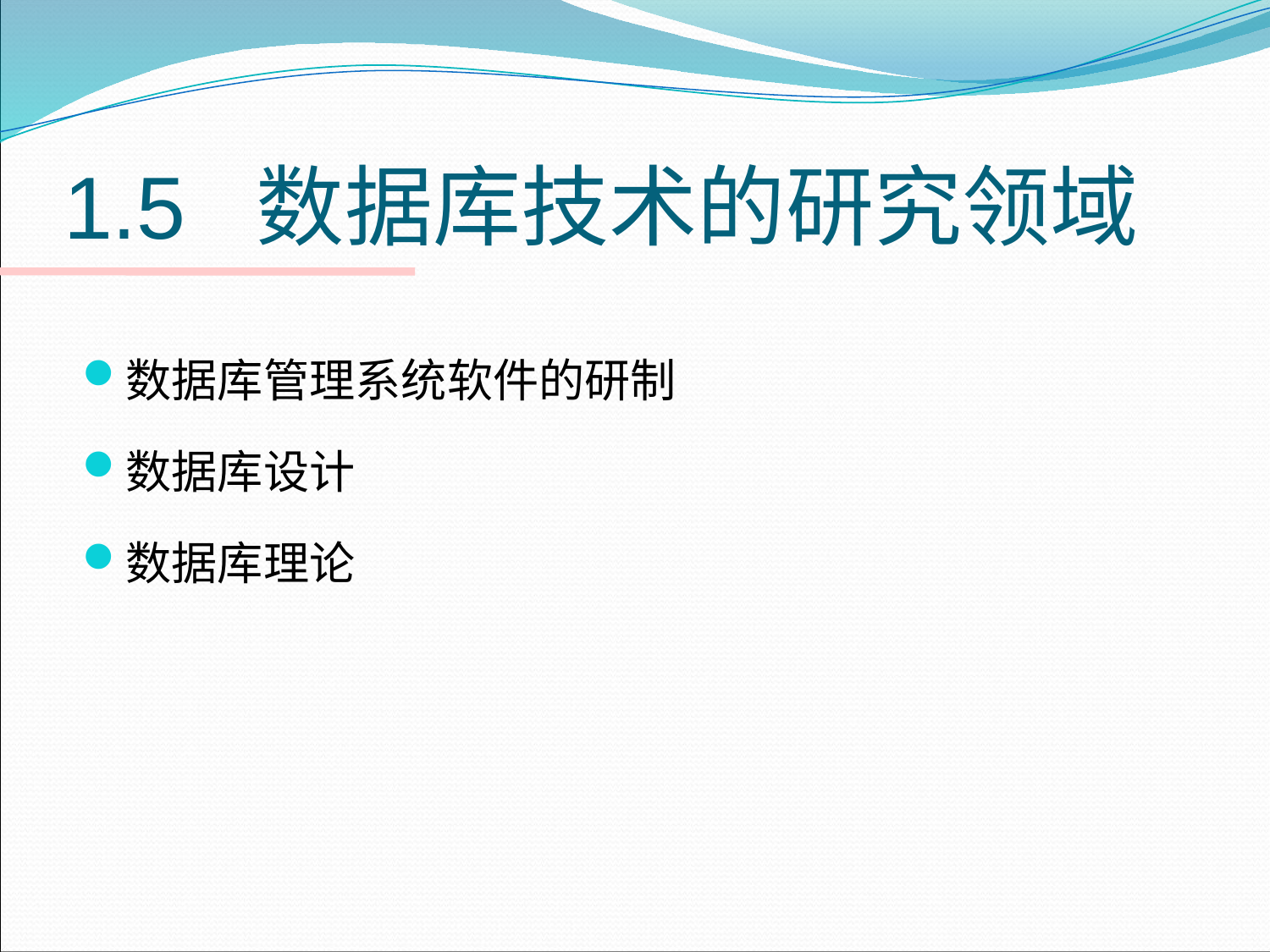

# 1.5  数据库技术的研究领域
数据库管理系统软件的研制
数据库设计
数据库理论

92